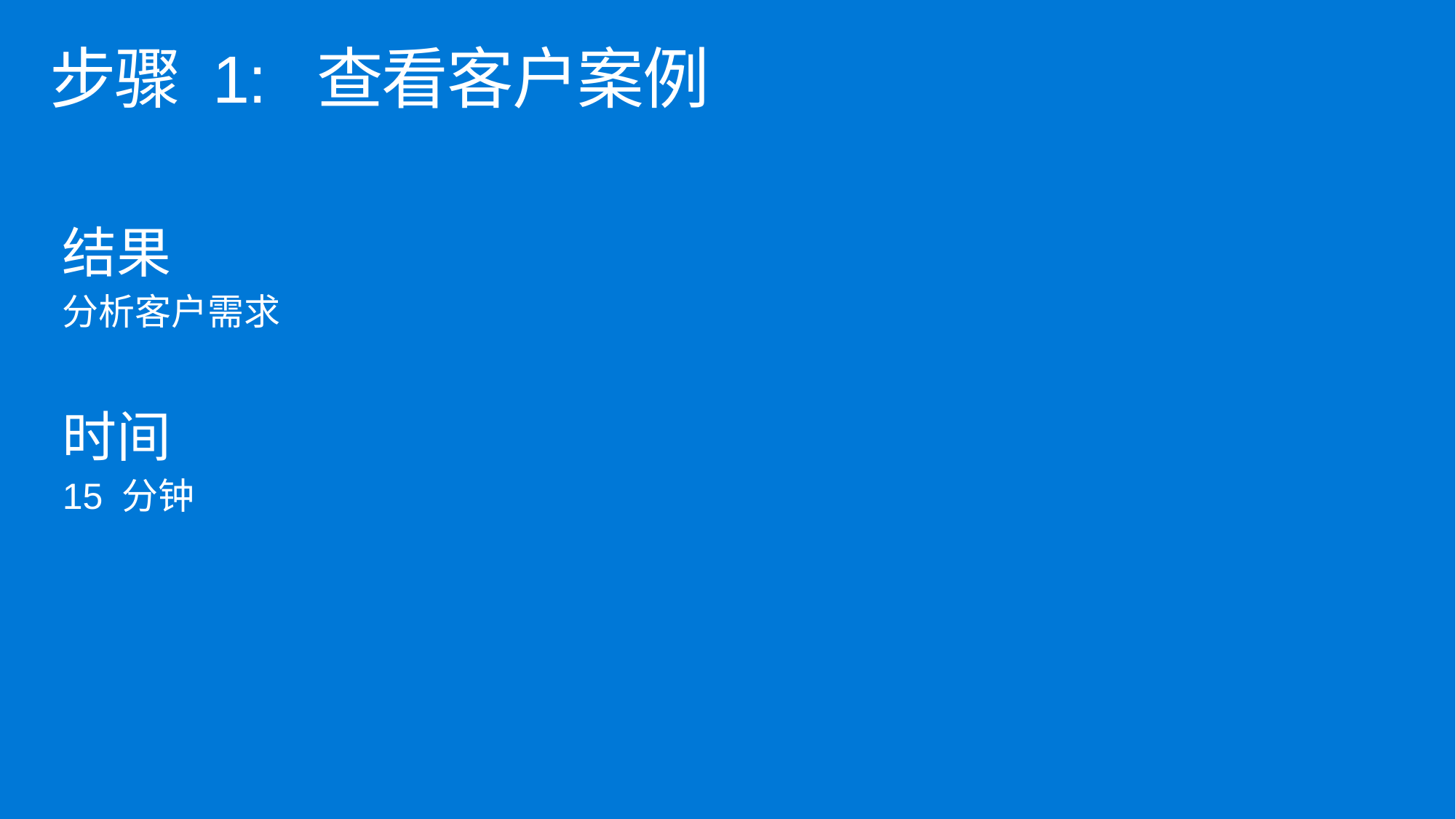

# 步骤 1:  查看客户案例
结果
分析客户需求

时间
15 分钟